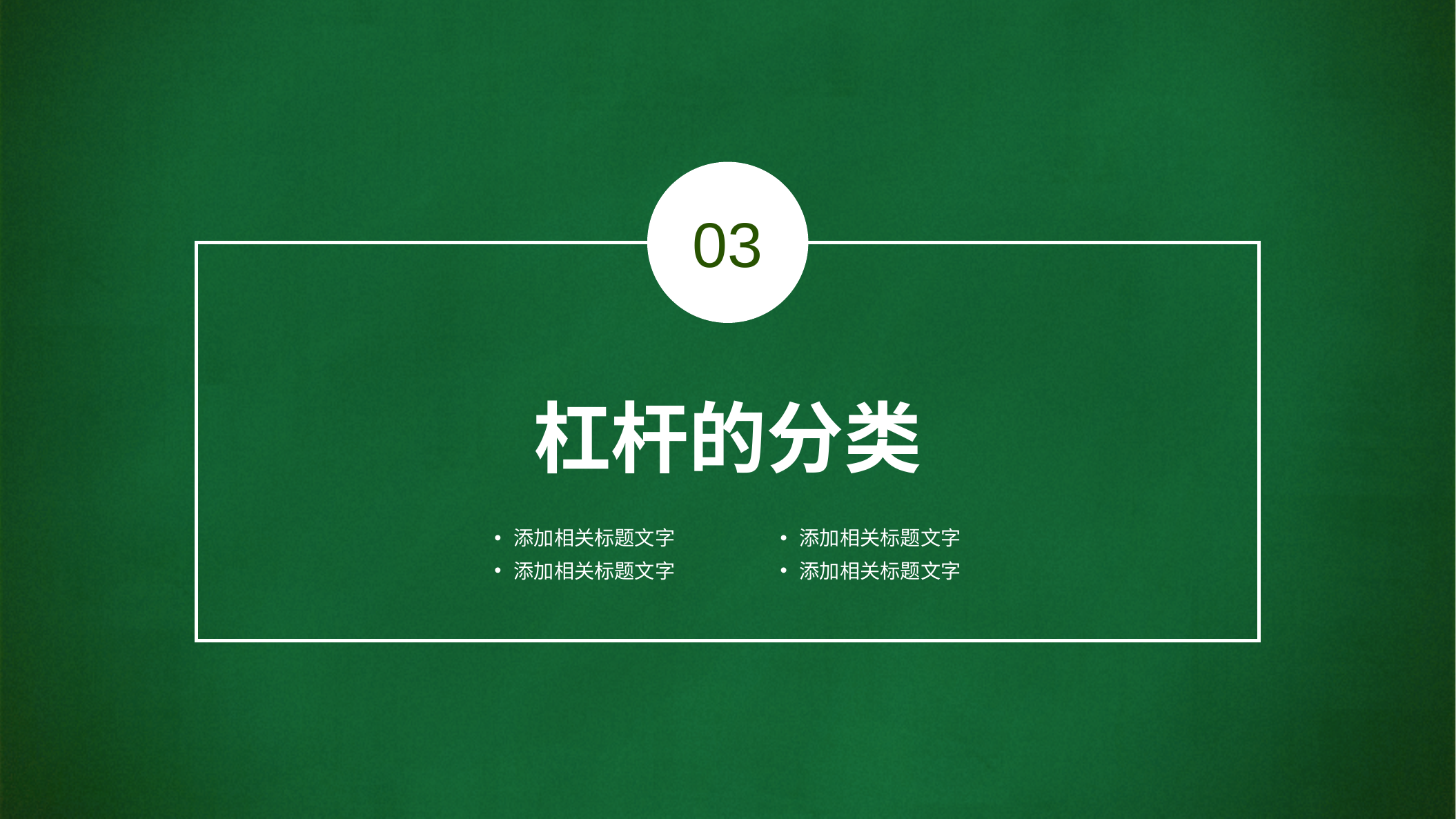

03

杠杆的分类
添加相关标题文字
添加相关标题文字
添加相关标题文字
添加相关标题文字